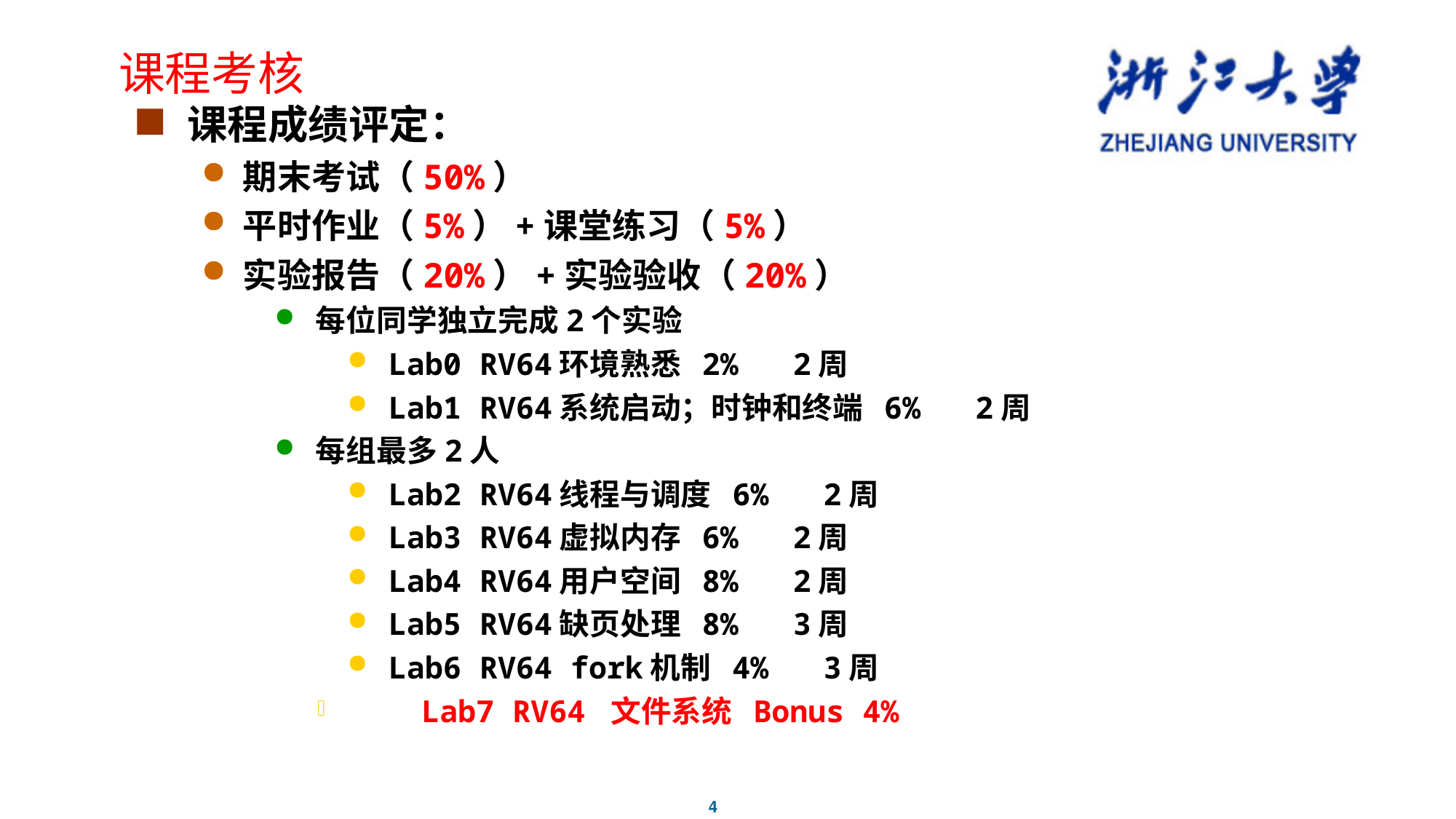

课程考核
课程成绩评定：
期末考试（50%）
平时作业（5%）+课堂练习（5%）
实验报告（20%）+实验验收（20%）
每位同学独立完成2个实验
Lab0 RV64环境熟悉  2%   2周
Lab1 RV64系统启动；时钟和终端  6%   2周
每组最多2人
Lab2 RV64线程与调度  6%   2周
Lab3 RV64虚拟内存  6%   2周
Lab4 RV64用户空间  8%   2周
Lab5 RV64缺页处理  8%   3周
Lab6 RV64 fork机制  4%   3周
    Lab7 RV64 文件系统  Bonus 4%